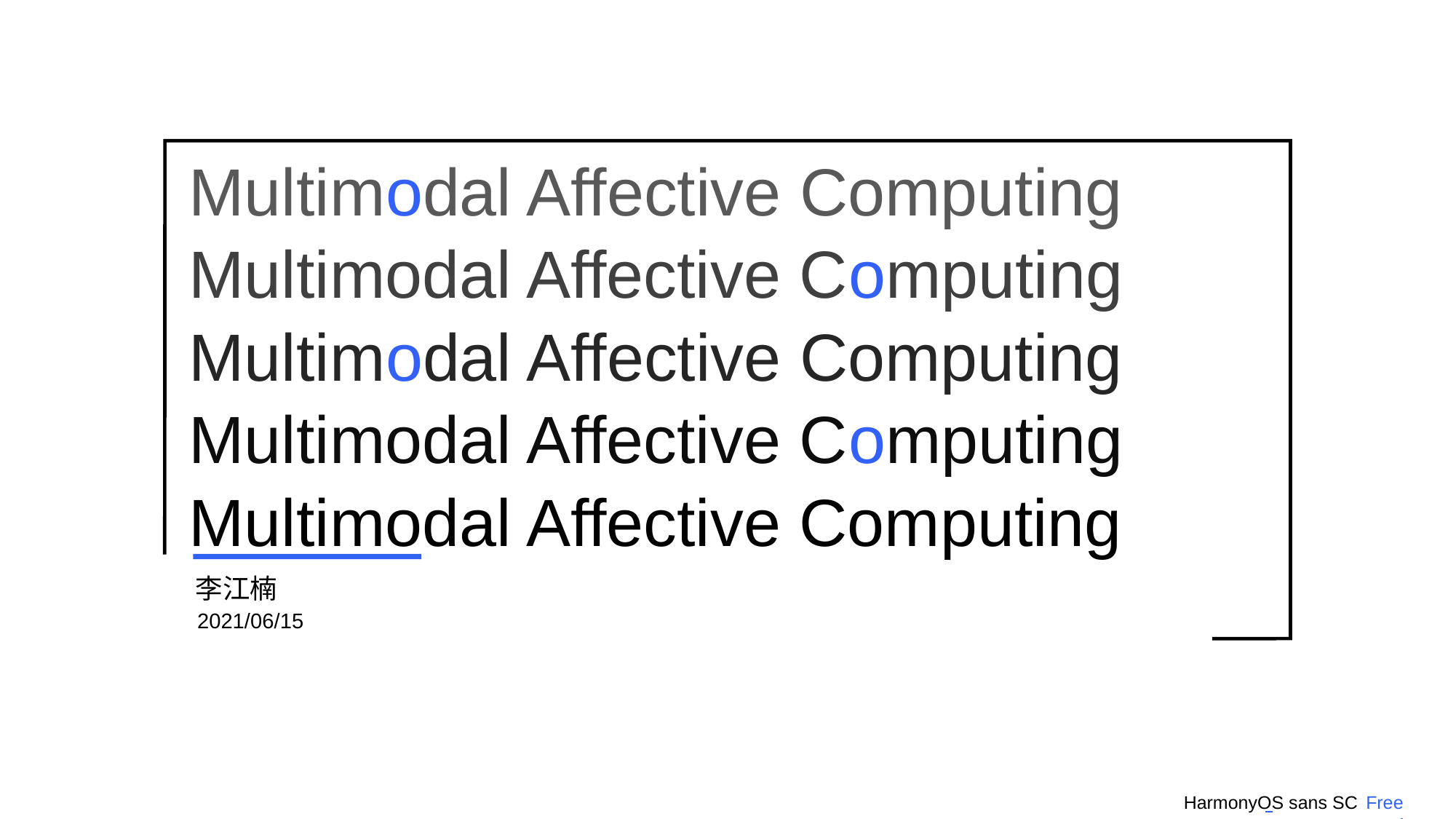

# Multimodal Affective Computing

Multimodal Affective Computing
Multimodal Affective Computing
Multimodal Affective Computing
Multimodal Affective Computing

李江楠
2021/06/15
Free now!
HarmonyOS sans SC